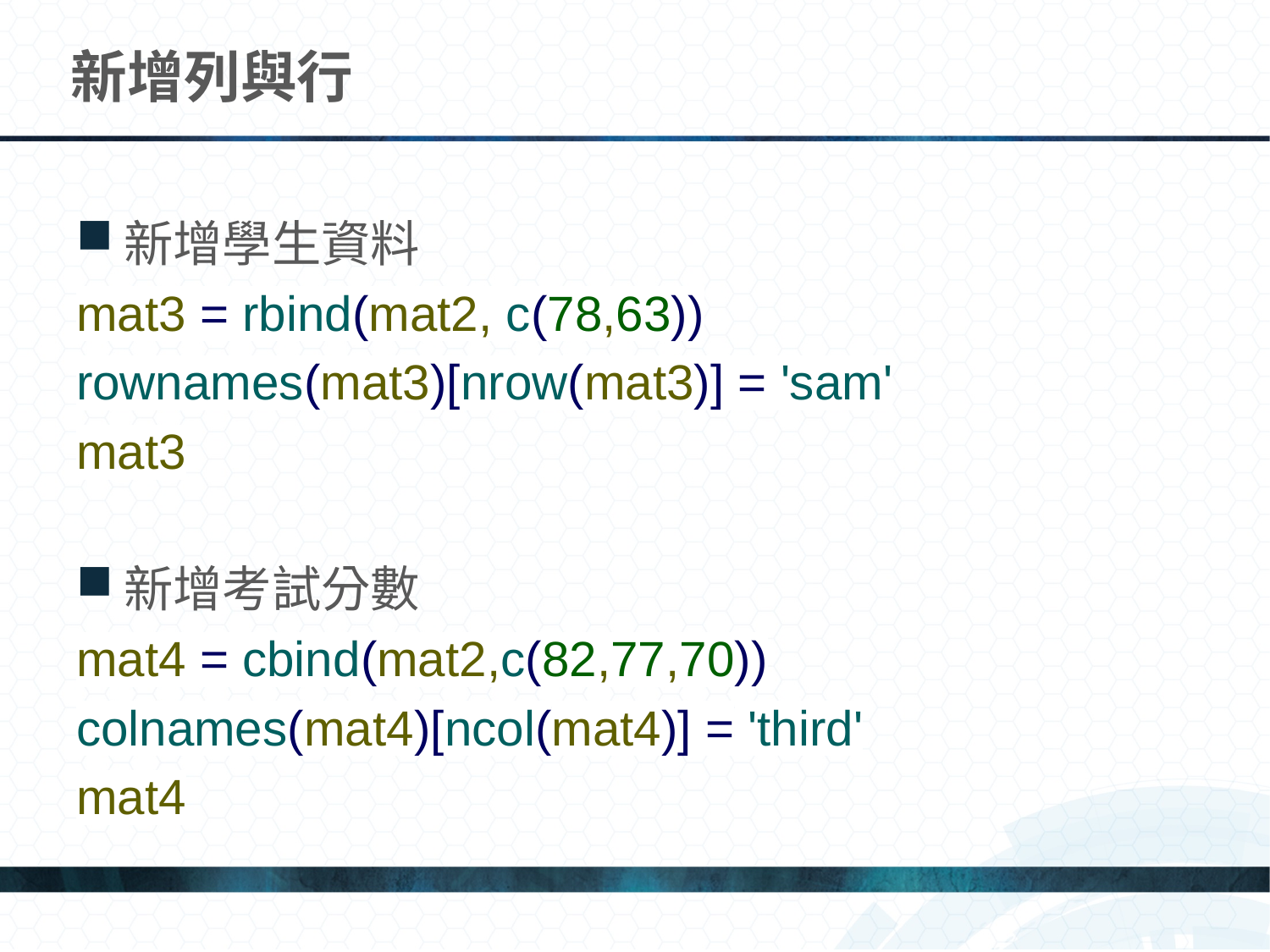

# 新增列與行
新增學生資料
mat3 = rbind(mat2, c(78,63))
rownames(mat3)[nrow(mat3)] = 'sam'
mat3

新增考試分數
mat4 = cbind(mat2,c(82,77,70))
colnames(mat4)[ncol(mat4)] = 'third'
mat4